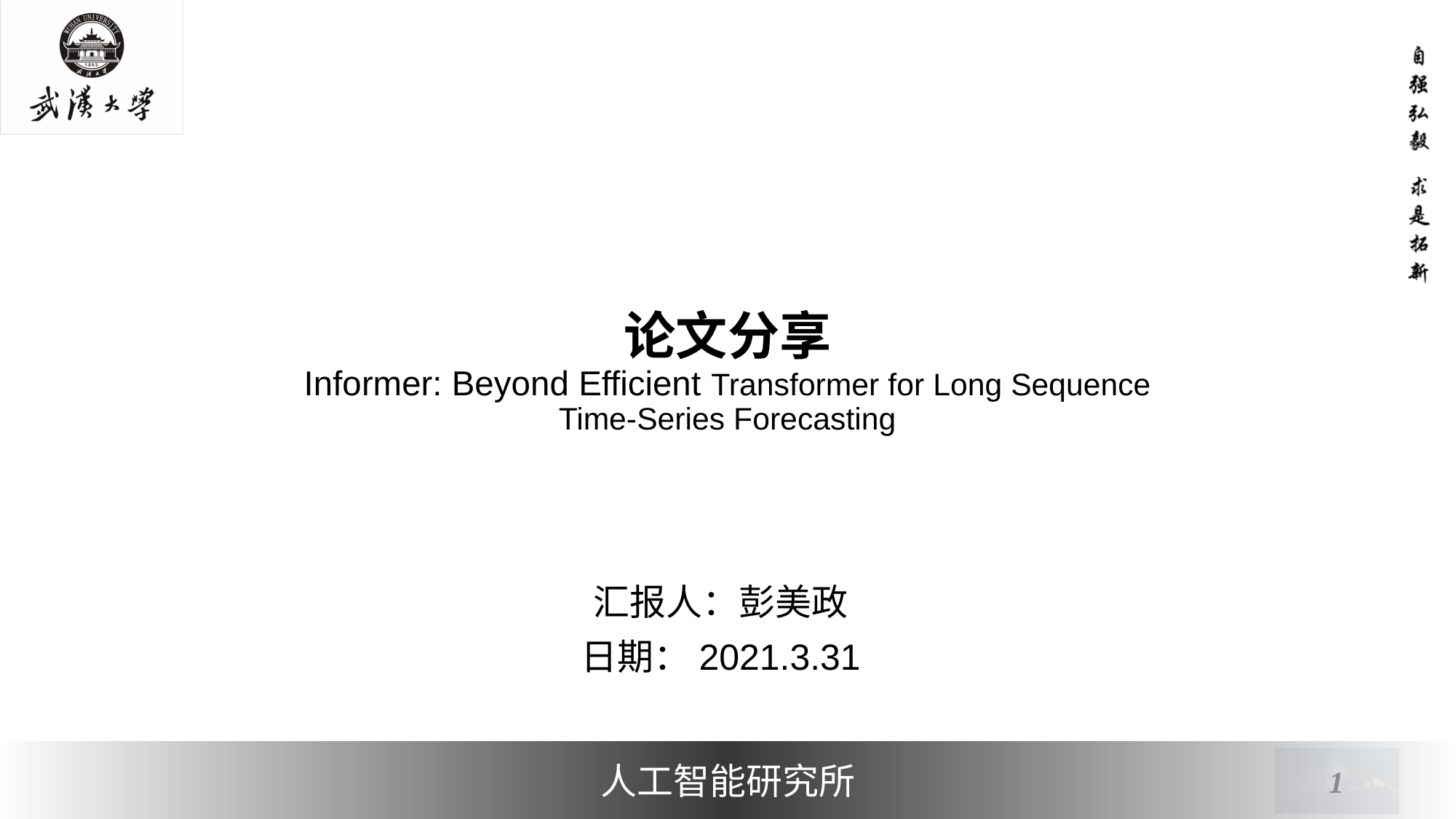

# 论文分享 Informer: Beyond Efficient Transformer for Long Sequence Time-Series Forecasting
汇报人：彭美政
日期：2021.3.31

1